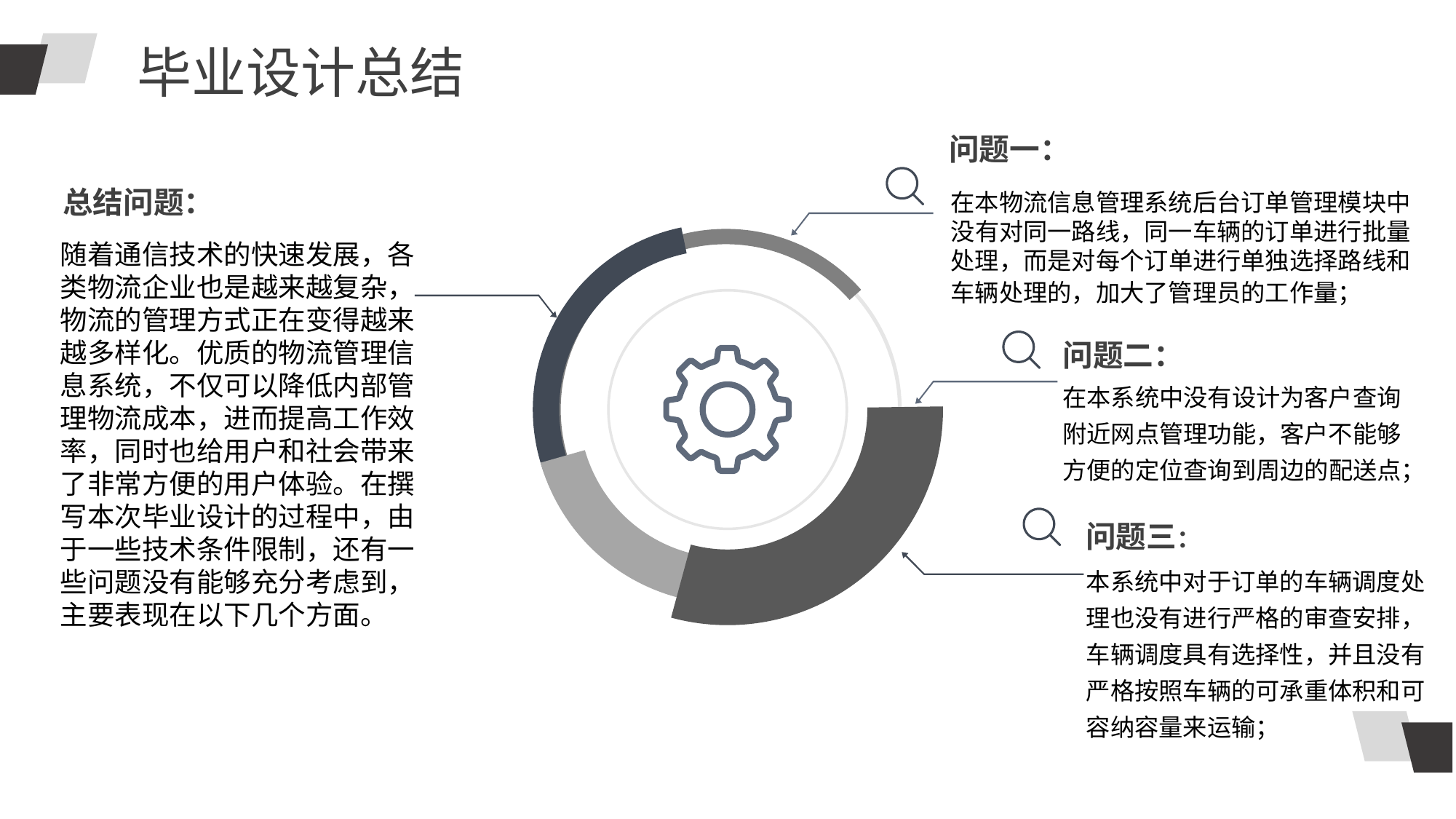

毕业设计总结
问题一：

总结问题：
在本物流信息管理系统后台订单管理模块中没有对同一路线，同一车辆的订单进行批量处理，而是对每个订单进行单独选择路线和车辆处理的，加大了管理员的工作量；

随着通信技术的快速发展，各类物流企业也是越来越复杂，物流的管理方式正在变得越来越多样化。优质的物流管理信息系统，不仅可以降低内部管理物流成本，进而提高工作效率，同时也给用户和社会带来了非常方便的用户体验。在撰写本次毕业设计的过程中，由于一些技术条件限制，还有一些问题没有能够充分考虑到，主要表现在以下几个方面。

问题二：

在本系统中没有设计为客户查询附近网点管理功能，客户不能够方便的定位查询到周边的配送点；

问题三：

本系统中对于订单的车辆调度处理也没有进行严格的审查安排，车辆调度具有选择性，并且没有严格按照车辆的可承重体积和可容纳容量来运输；